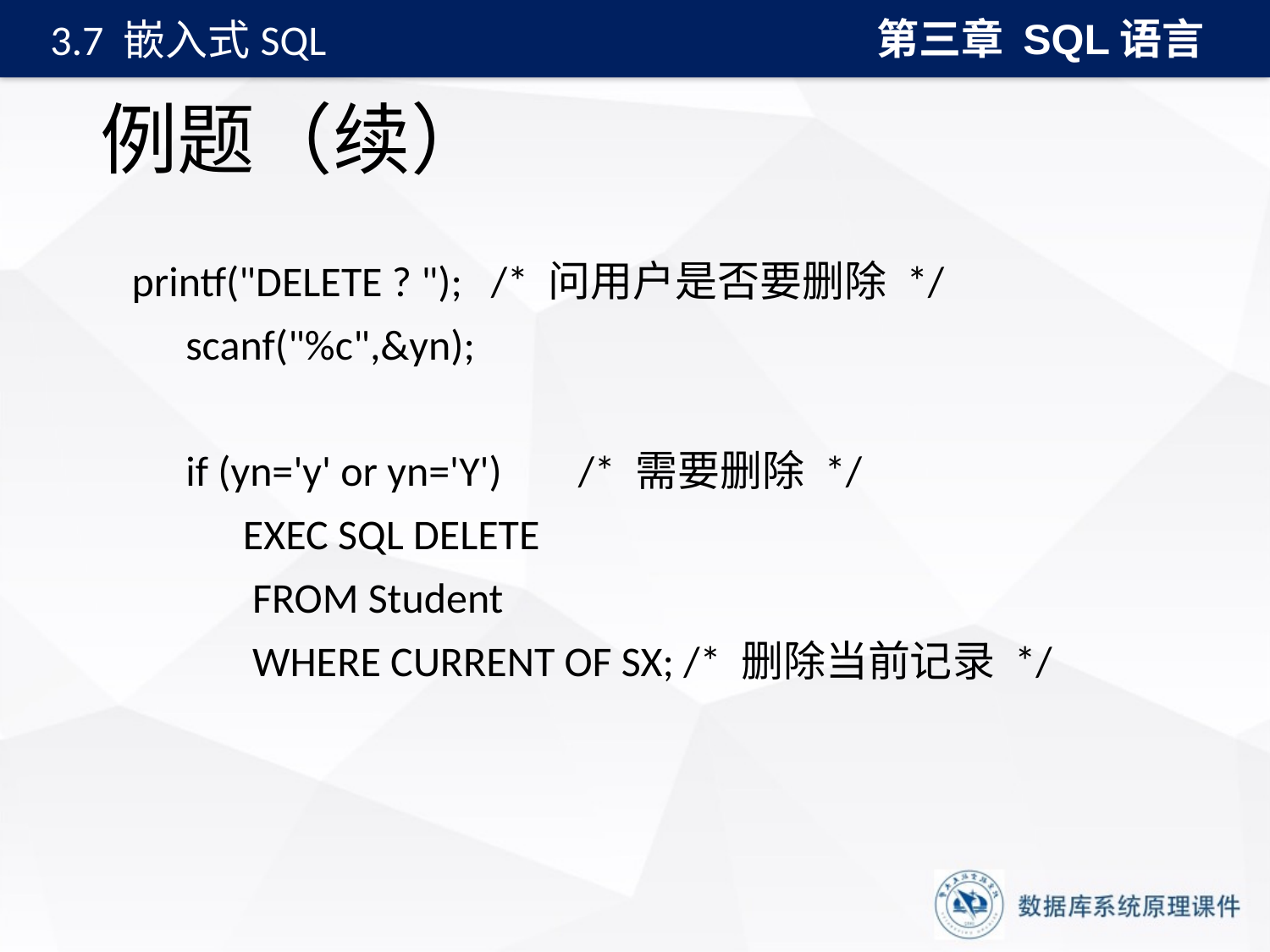

第三章 SQL语言
3.7 嵌入式SQL
# 例题（续）
	printf("DELETE ? ");   /* 问用户是否要删除 */
         scanf("%c",&yn);

         if (yn='y' or yn='Y')        /* 需要删除 */
               EXEC SQL DELETE
                FROM Student
                WHERE CURRENT OF SX; /* 删除当前记录 */